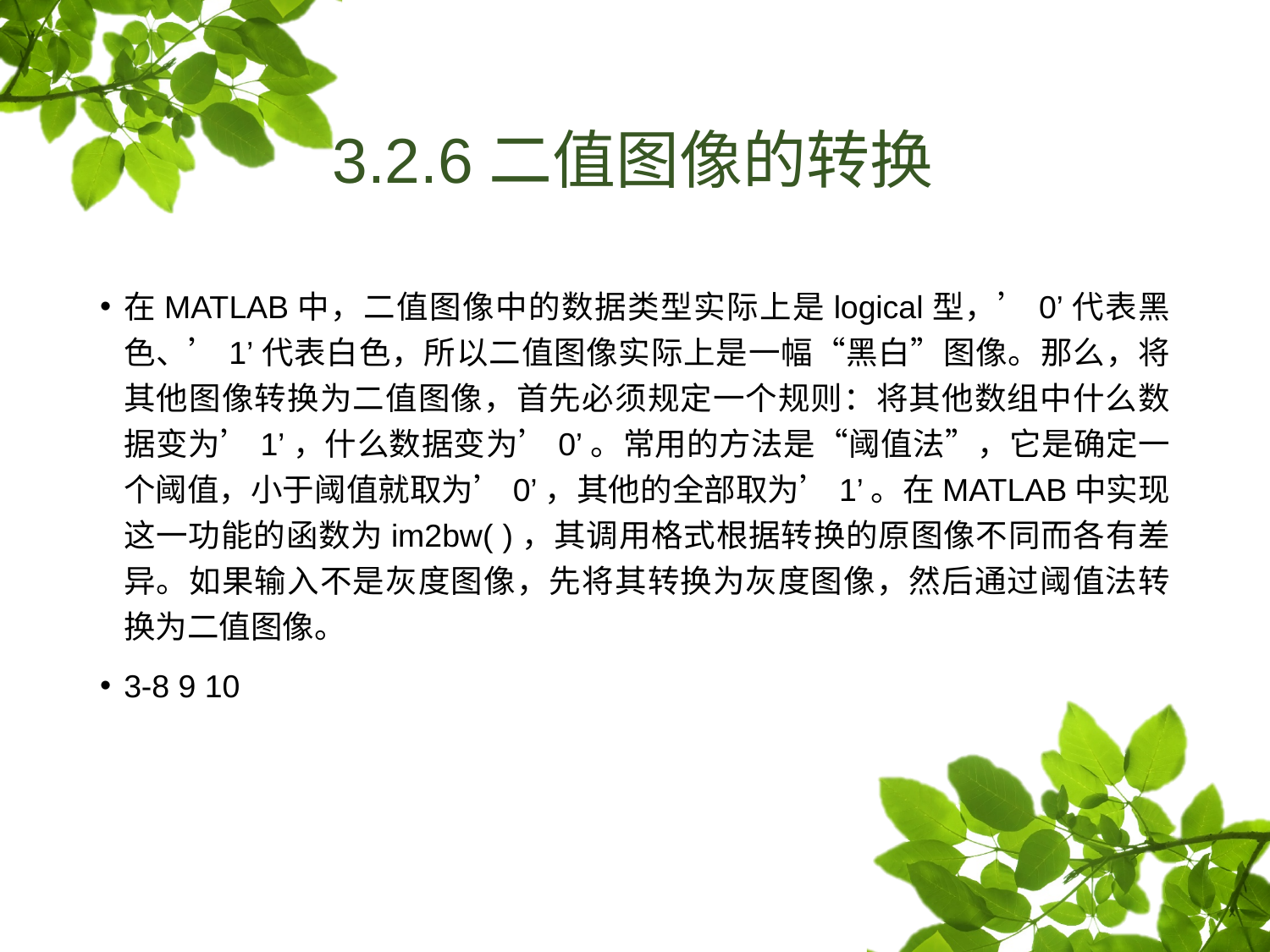

# 3.2.6二值图像的转换
在MATLAB中，二值图像中的数据类型实际上是logical型，’0’代表黑色、’1’代表白色，所以二值图像实际上是一幅“黑白”图像。那么，将其他图像转换为二值图像，首先必须规定一个规则：将其他数组中什么数据变为’1’，什么数据变为’0’。常用的方法是“阈值法”，它是确定一个阈值，小于阈值就取为’0’，其他的全部取为’1’。在MATLAB中实现这一功能的函数为im2bw( )，其调用格式根据转换的原图像不同而各有差异。如果输入不是灰度图像，先将其转换为灰度图像，然后通过阈值法转换为二值图像。
3-8 9 10